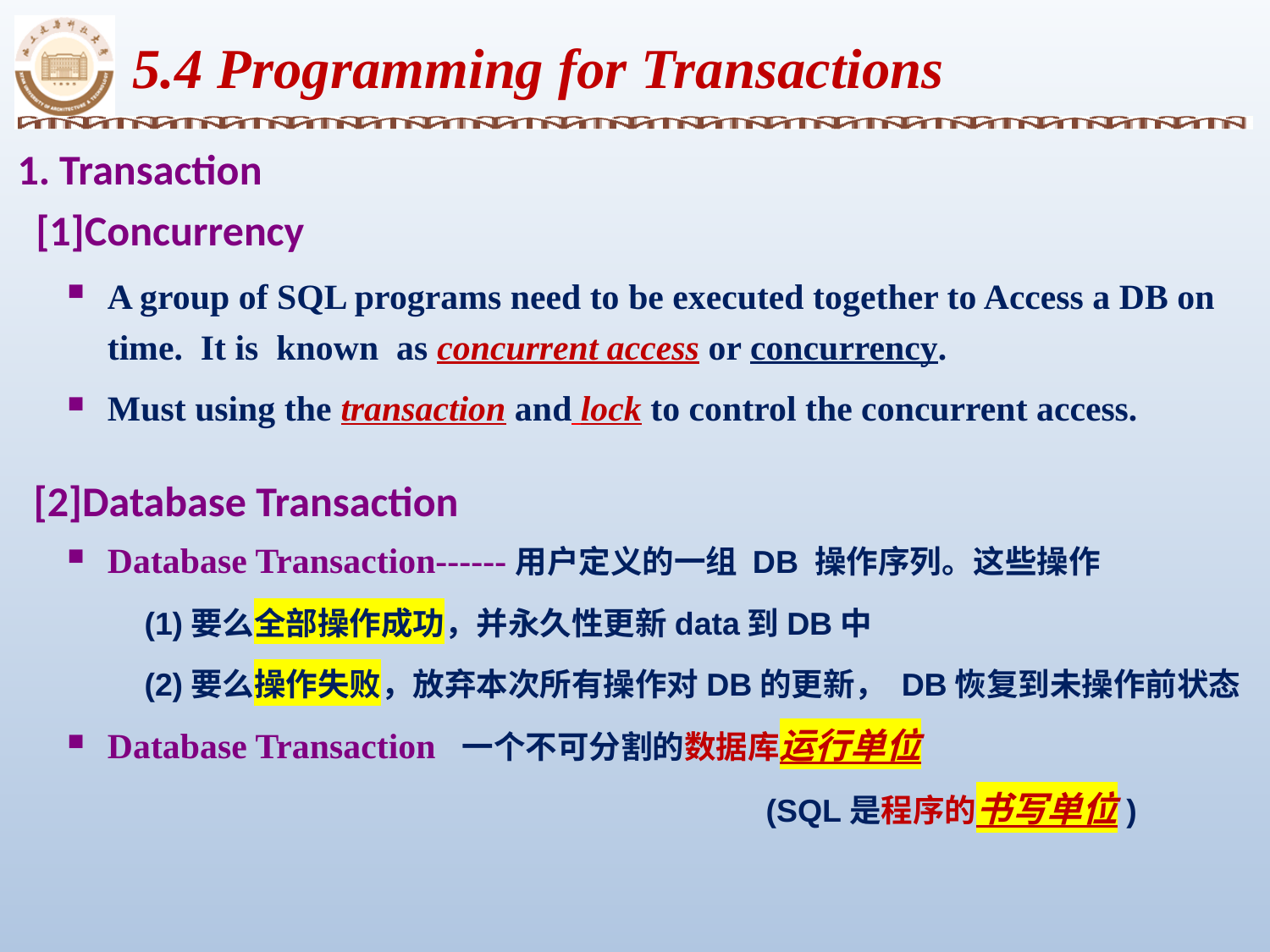

5.4 Programming for Transactions
1. Transaction
  [1]Concurrency
A group of SQL programs need to be executed together to Access a DB on time.  It is  known  as concurrent access or concurrency.
Must using the transaction and lock to control the concurrent access.
  [2]Database Transaction
Database Transaction------用户定义的一组 DB 操作序列。这些操作
(1)要么全部操作成功，并永久性更新data到DB中
(2)要么操作失败，放弃本次所有操作对DB的更新， DB恢复到未操作前状态
Database Transaction  一个不可分割的数据库运行单位
					(SQL是程序的书写单位)